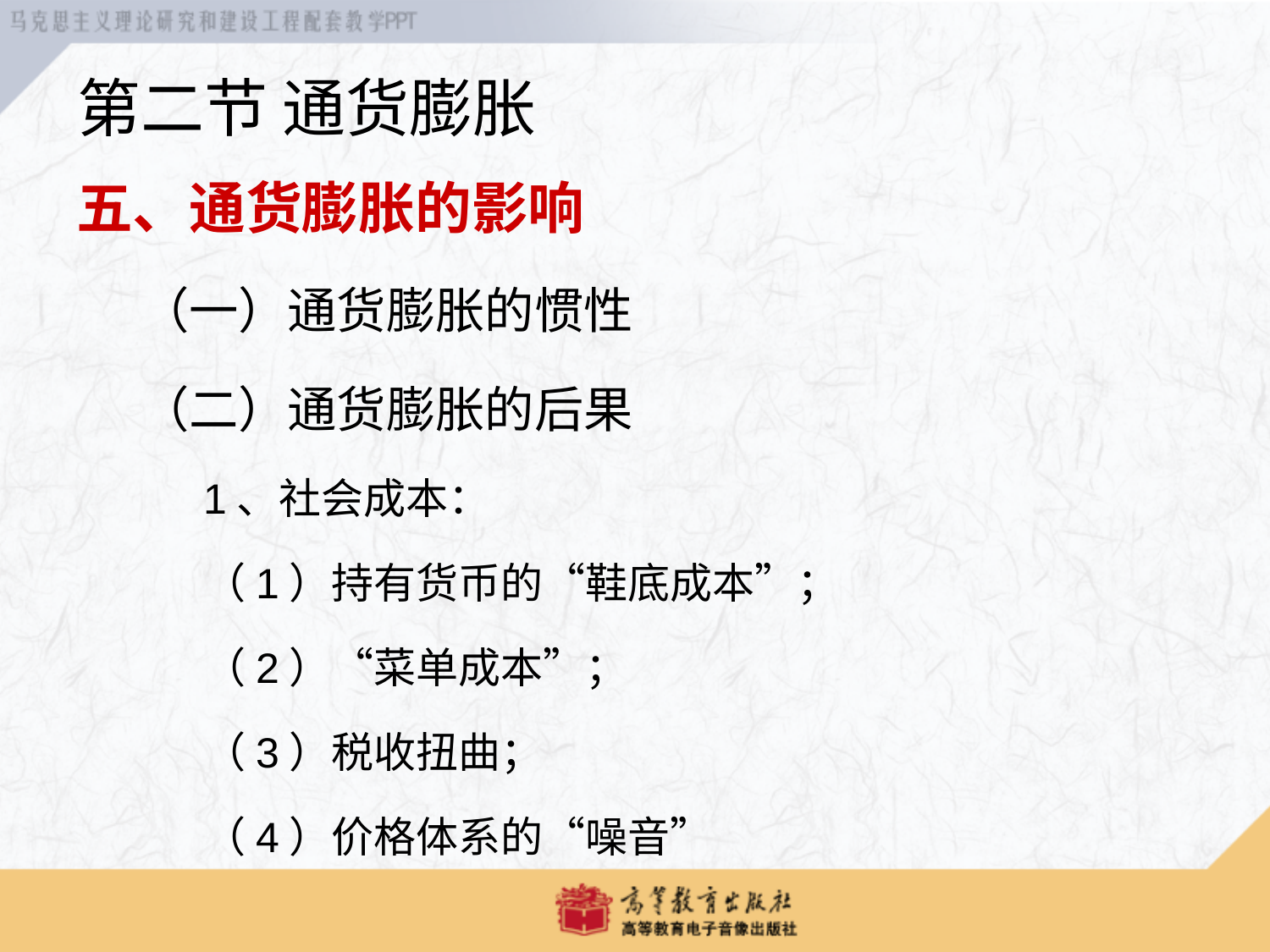

第二节 通货膨胀
五、通货膨胀的影响
（一）通货膨胀的惯性
（二）通货膨胀的后果
1、社会成本：
（1）持有货币的“鞋底成本”；
（2）“菜单成本”；
（3）税收扭曲；
（4）价格体系的“噪音”